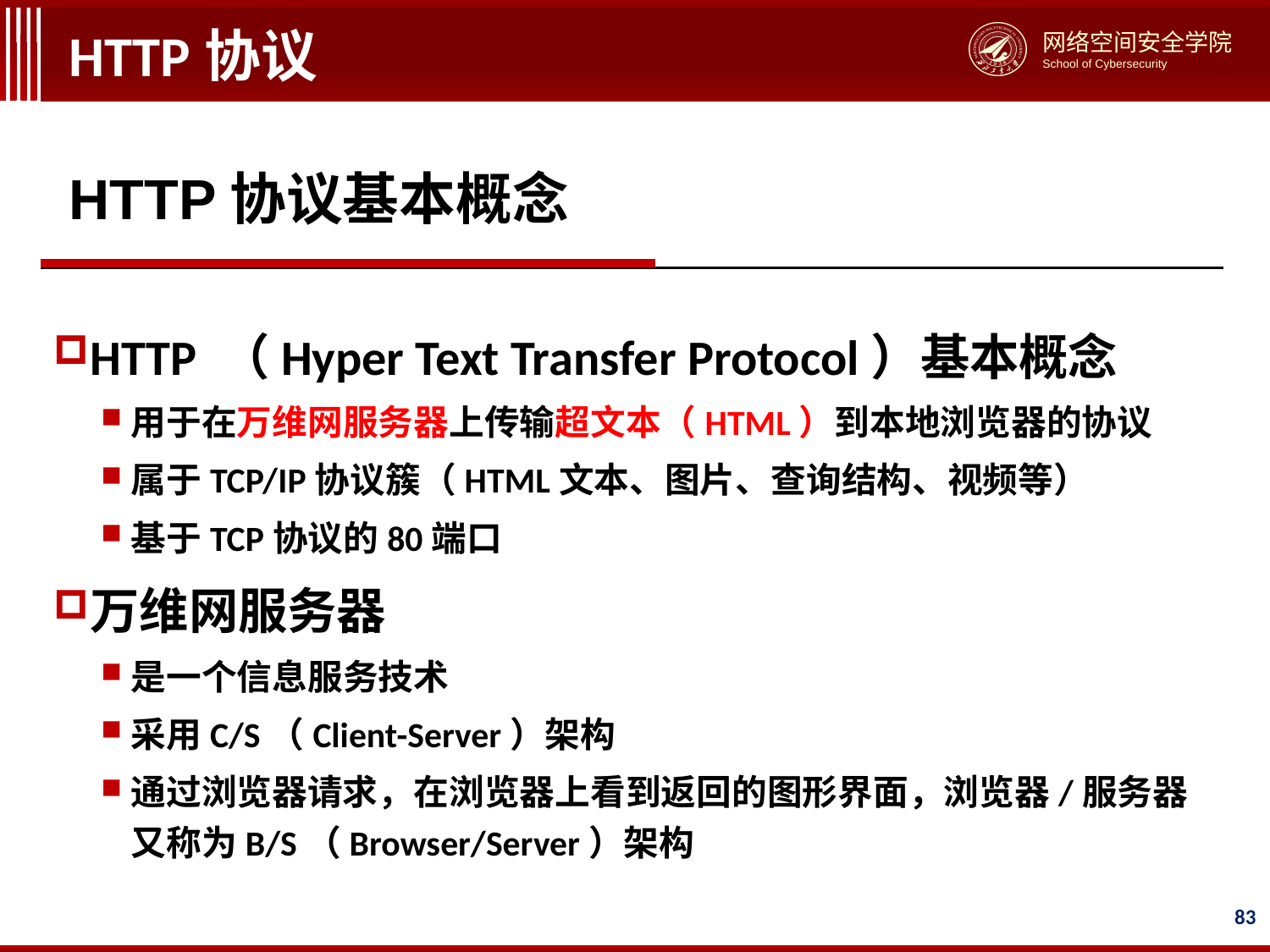

# HTTP协议
HTTP协议基本概念

HTTP （Hyper Text Transfer Protocol）基本概念
用于在万维网服务器上传输超文本（HTML）到本地浏览器的协议
属于TCP/IP协议簇（HTML文本、图片、查询结构、视频等）
基于TCP协议的80端口
万维网服务器
是一个信息服务技术
采用C/S（Client-Server）架构
通过浏览器请求，在浏览器上看到返回的图形界面，浏览器/服务器又称为B/S（Browser/Server）架构